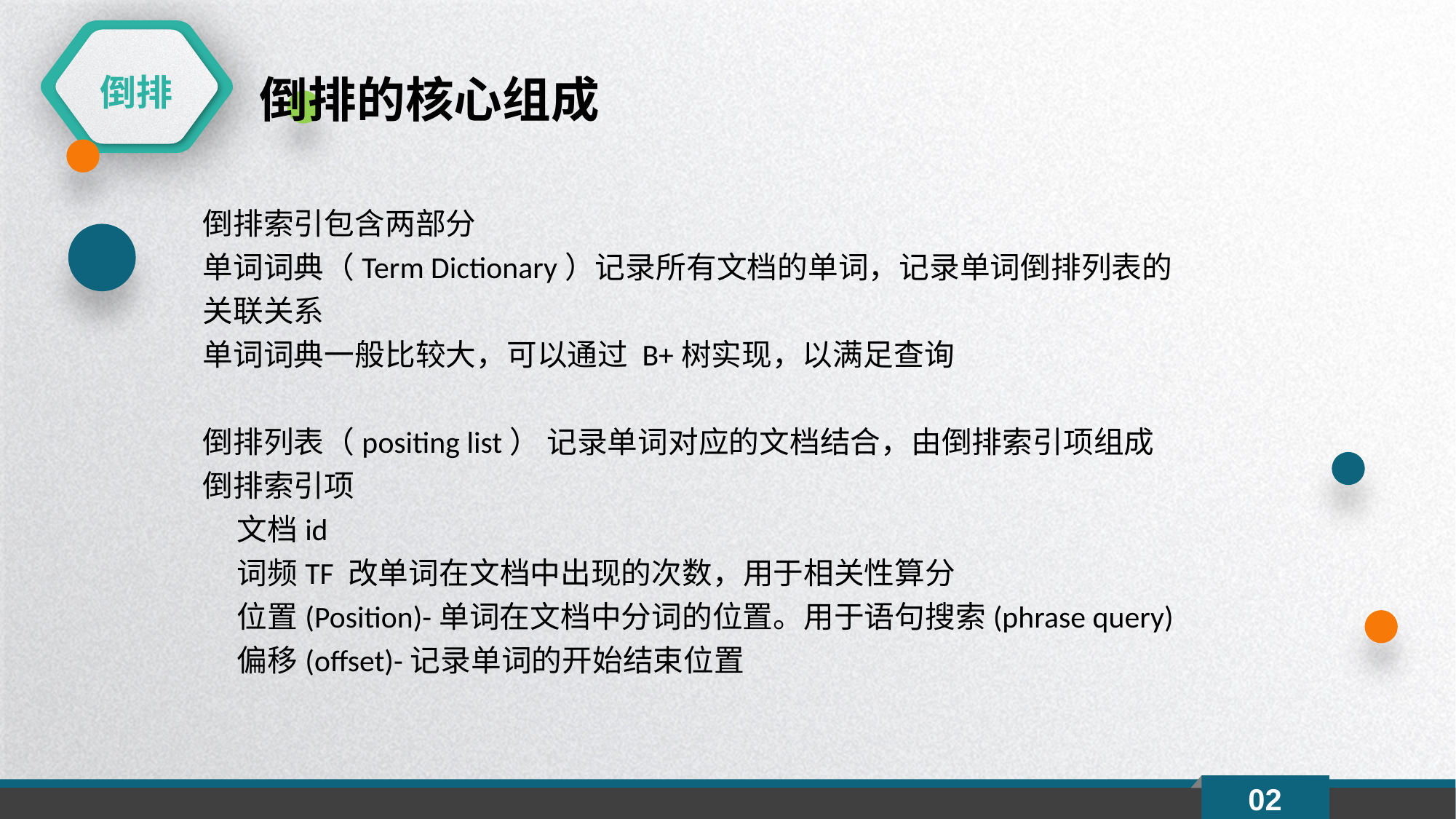

倒排
倒排的核心组成

倒排索引包含两部分
单词词典（Term Dictionary）记录所有文档的单词，记录单词倒排列表的关联关系
单词词典一般比较大，可以通过 B+树实现，以满足查询

倒排列表（positing list） 记录单词对应的文档结合，由倒排索引项组成
倒排索引项
    文档id
    词频TF 改单词在文档中出现的次数，用于相关性算分
    位置(Position)-单词在文档中分词的位置。用于语句搜索(phrase query)
    偏移(offset)-记录单词的开始结束位置

02

延时符